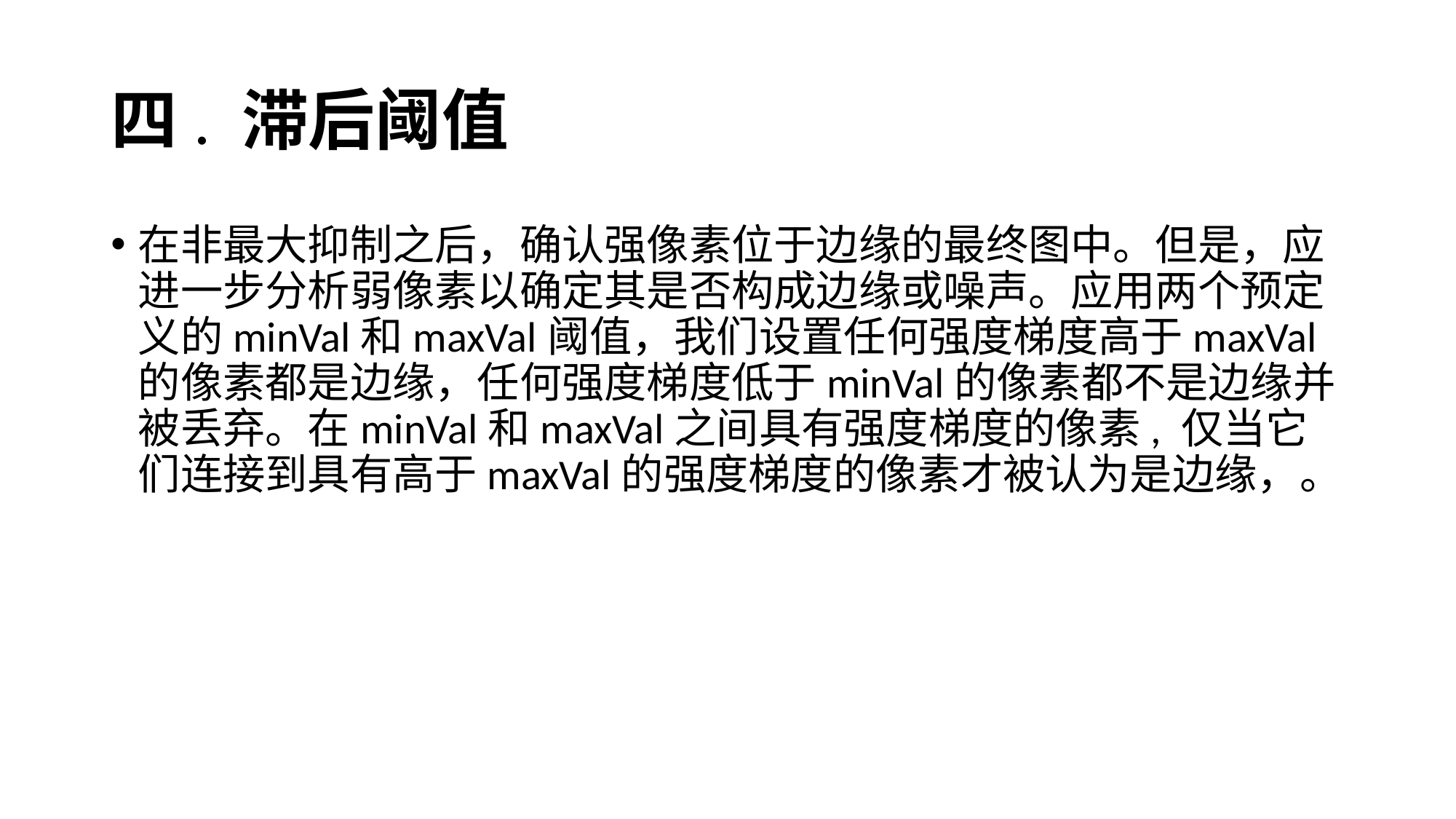

# 四. 滞后阈值
在非最大抑制之后，确认强像素位于边缘的最终图中。但是，应进一步分析弱像素以确定其是否构成边缘或噪声。应用两个预定义的minVal和maxVal阈值，我们设置任何强度梯度高于maxVal的像素都是边缘，任何强度梯度低于minVal的像素都不是边缘并被丢弃。在minVal和maxVal之间具有强度梯度的像素, 仅当它们连接到具有高于maxVal的强度梯度的像素才被认为是边缘，。